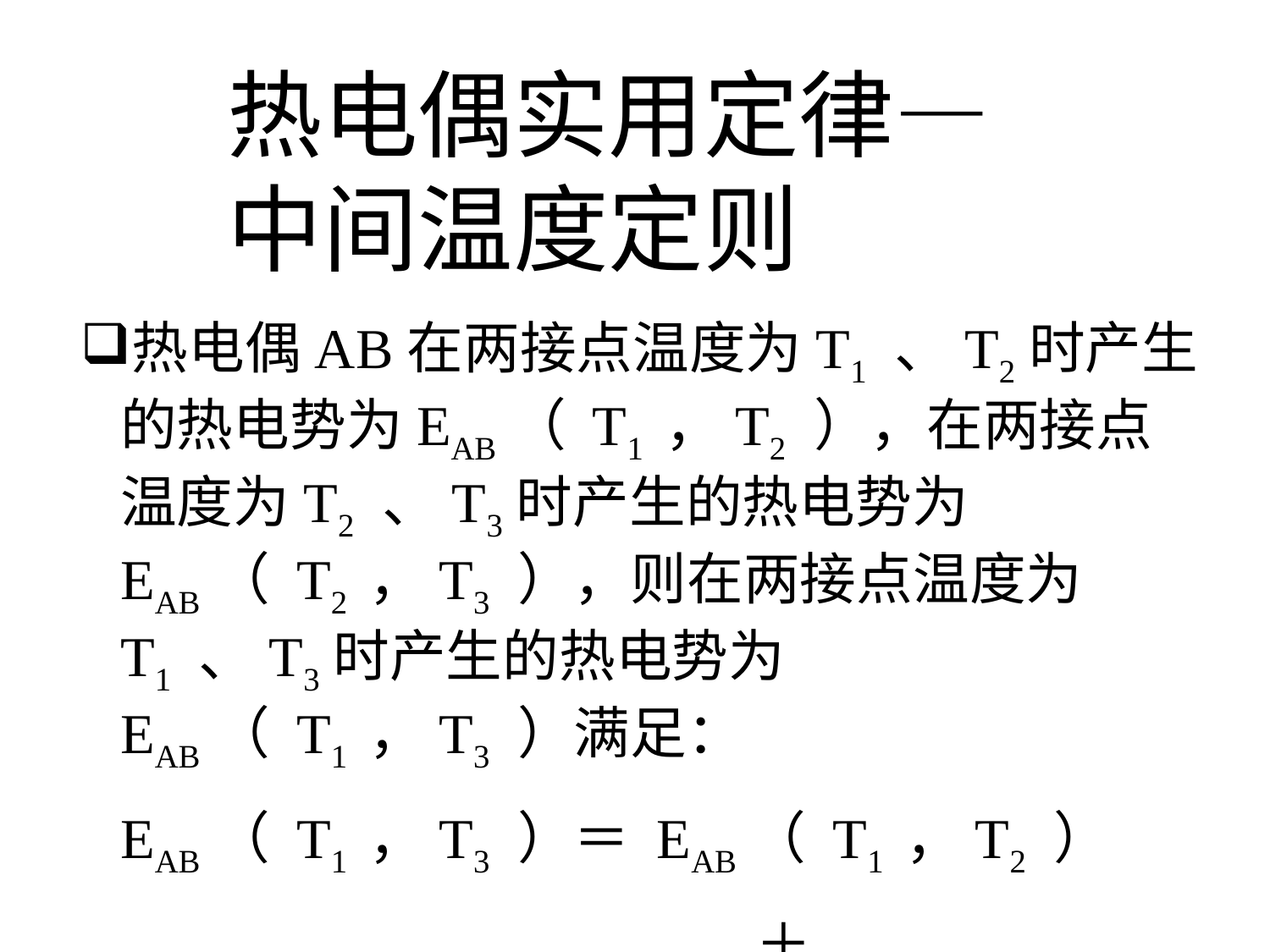

热电偶实用定律—中间温度定则
热电偶AB在两接点温度为T1 、T2时产生的热电势为EAB（ T1 ，T2 ），在两接点温度为T2 、T3时产生的热电势为EAB（ T2 ，T3 ），则在两接点温度为T1 、T3时产生的热电势为EAB（ T1 ，T3 ）满足：
	EAB（ T1 ，T3 ）＝ EAB（ T1 ，T2 ）
						＋ EAB（ T2 ，T3 ）